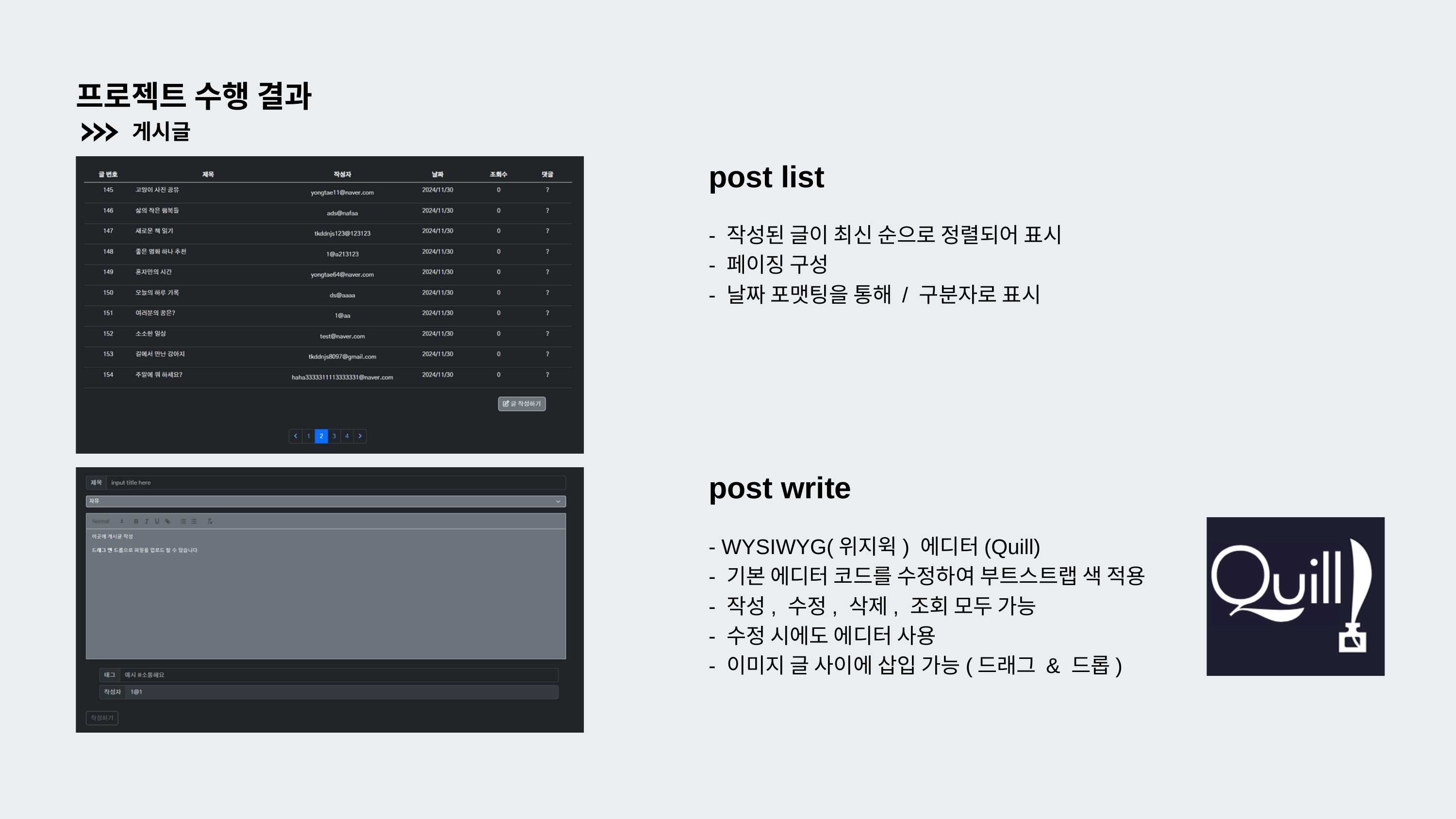

프로젝트 수행 결과
게시글

post list

- 작성된 글이 최신 순으로 정렬되어 표시
- 페이징 구성
- 날짜 포맷팅을 통해 / 구분자로 표시
post write

- WYSIWYG(위지윅) 에디터(Quill)
- 기본 에디터 코드를 수정하여 부트스트랩 색 적용
- 작성, 수정, 삭제, 조회 모두 가능
- 수정 시에도 에디터 사용
- 이미지 글 사이에 삽입 가능(드래그 & 드롭)